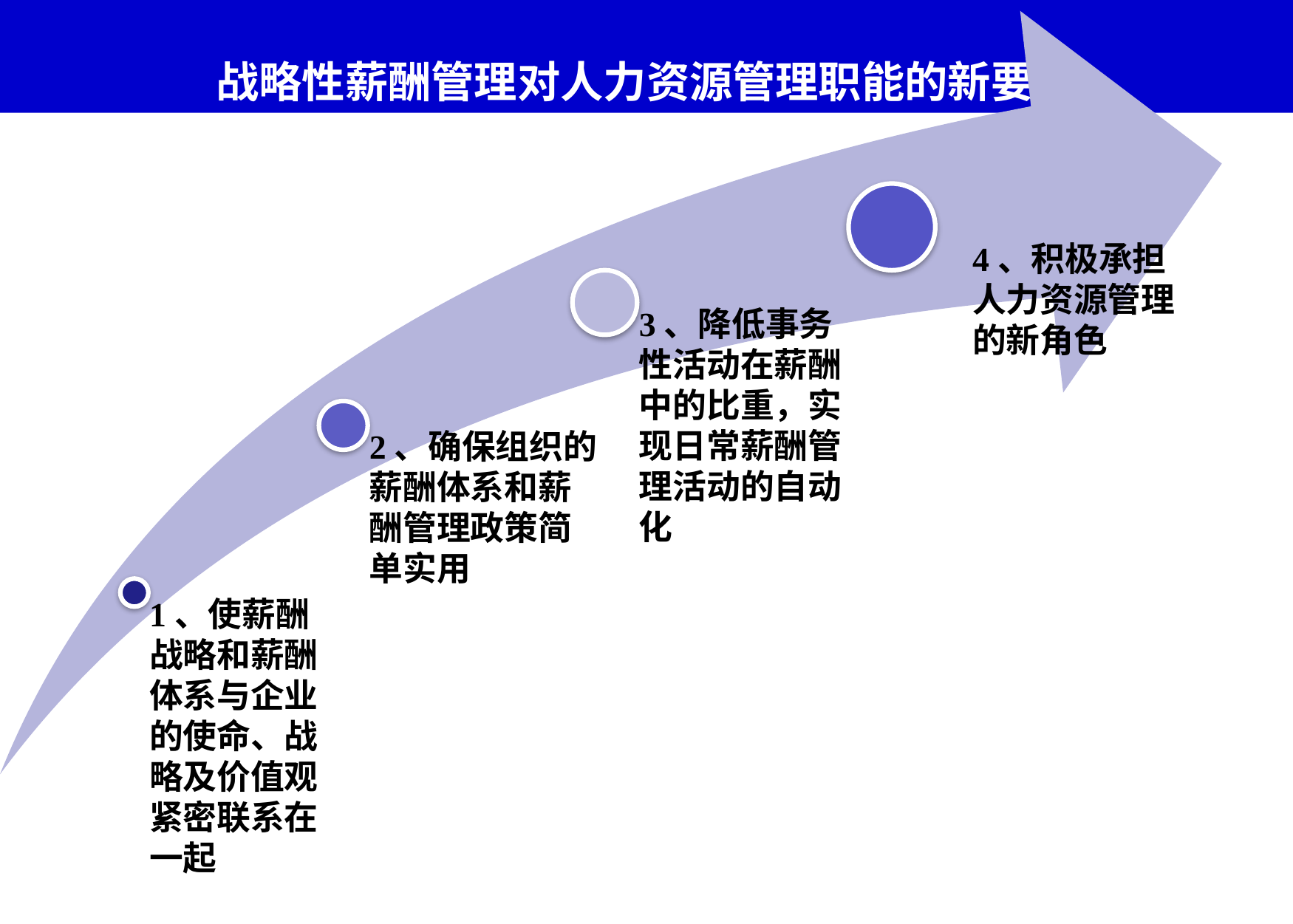

# 战略性薪酬管理对人力资源管理职能的新要求
1、使薪酬战略和薪酬体系与企业的使命、战略及价值观紧密联系在一起
2、确保组织的薪酬体系和薪酬管理政策简单实用
3、降低事务性活动在薪酬中的比重，实现日常薪酬管理活动的自动化
4、积极承担人力资源管理的新角色